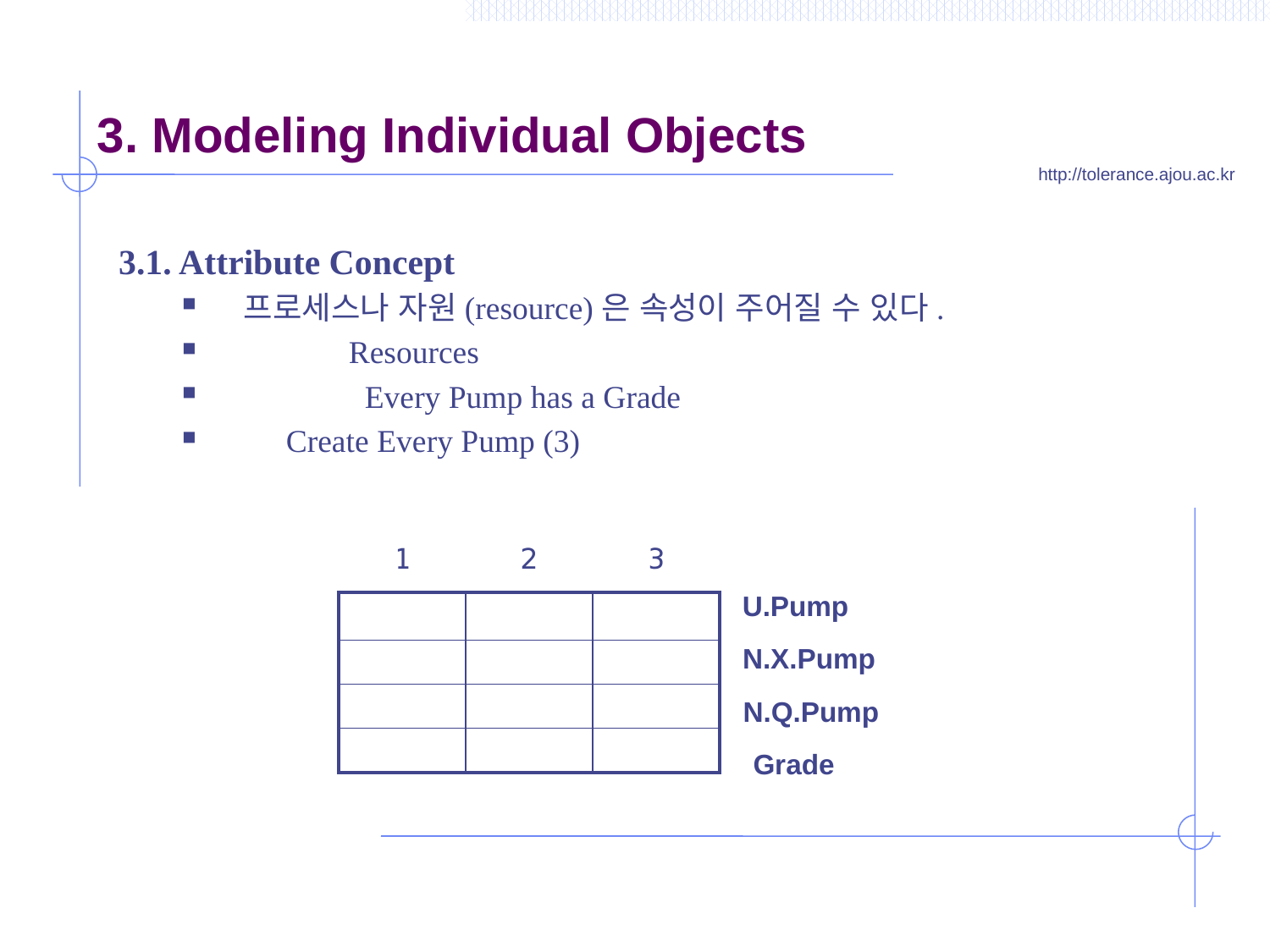

# 3. Modeling Individual Objects
3.1. Attribute Concept
  프로세스나 자원(resource)은 속성이 주어질 수 있다.
	Resources
	  Every Pump has a Grade
        Create Every Pump (3)
1
2
3

U.Pump
|  |  |  |
| --- | --- | --- |
|  |  |  |
|  |  |  |
|  |  |  |
N.X.Pump
N.Q.Pump
Grade